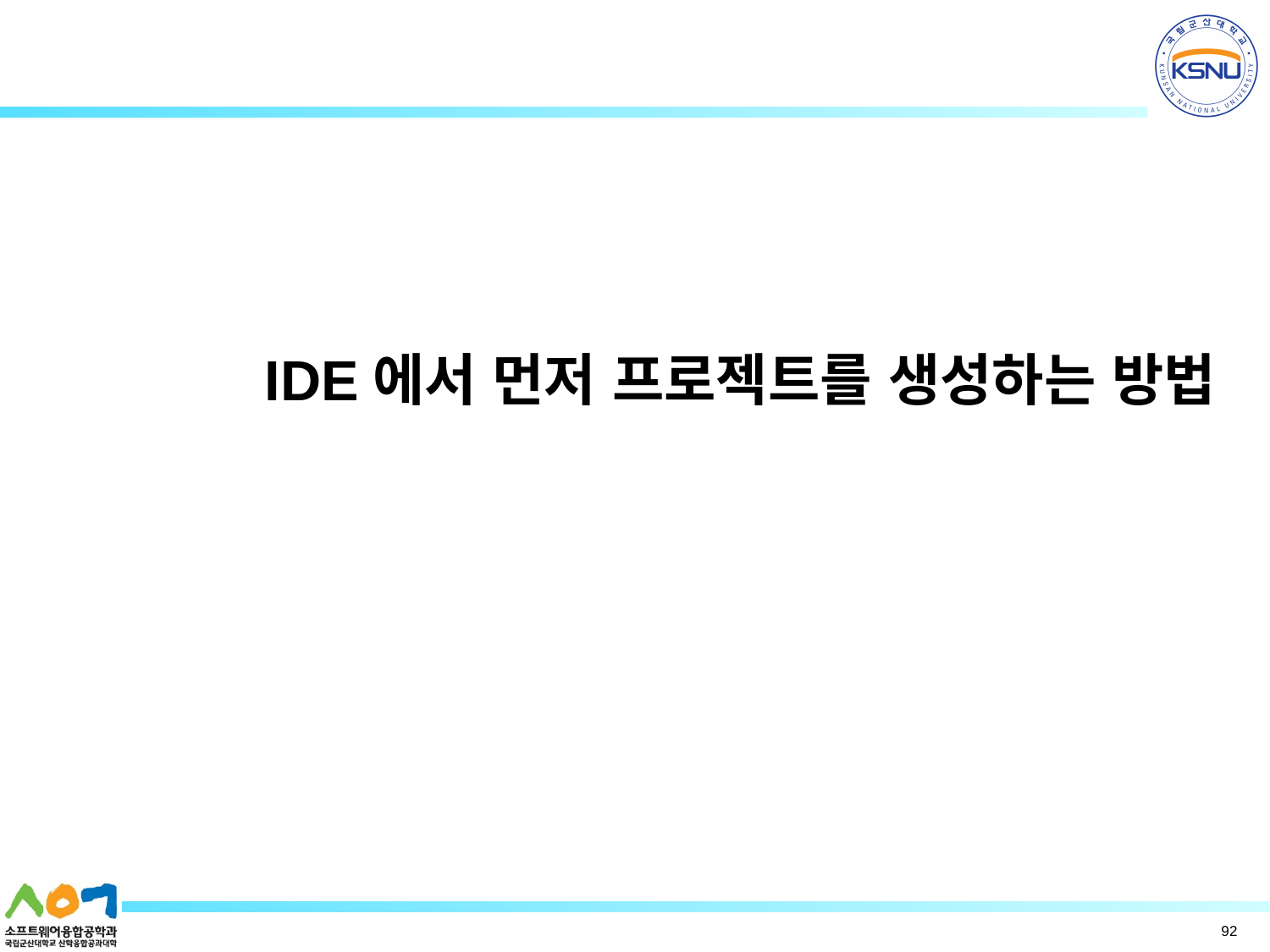

# IDE에서 먼저 프로젝트를 생성하는 방법

92